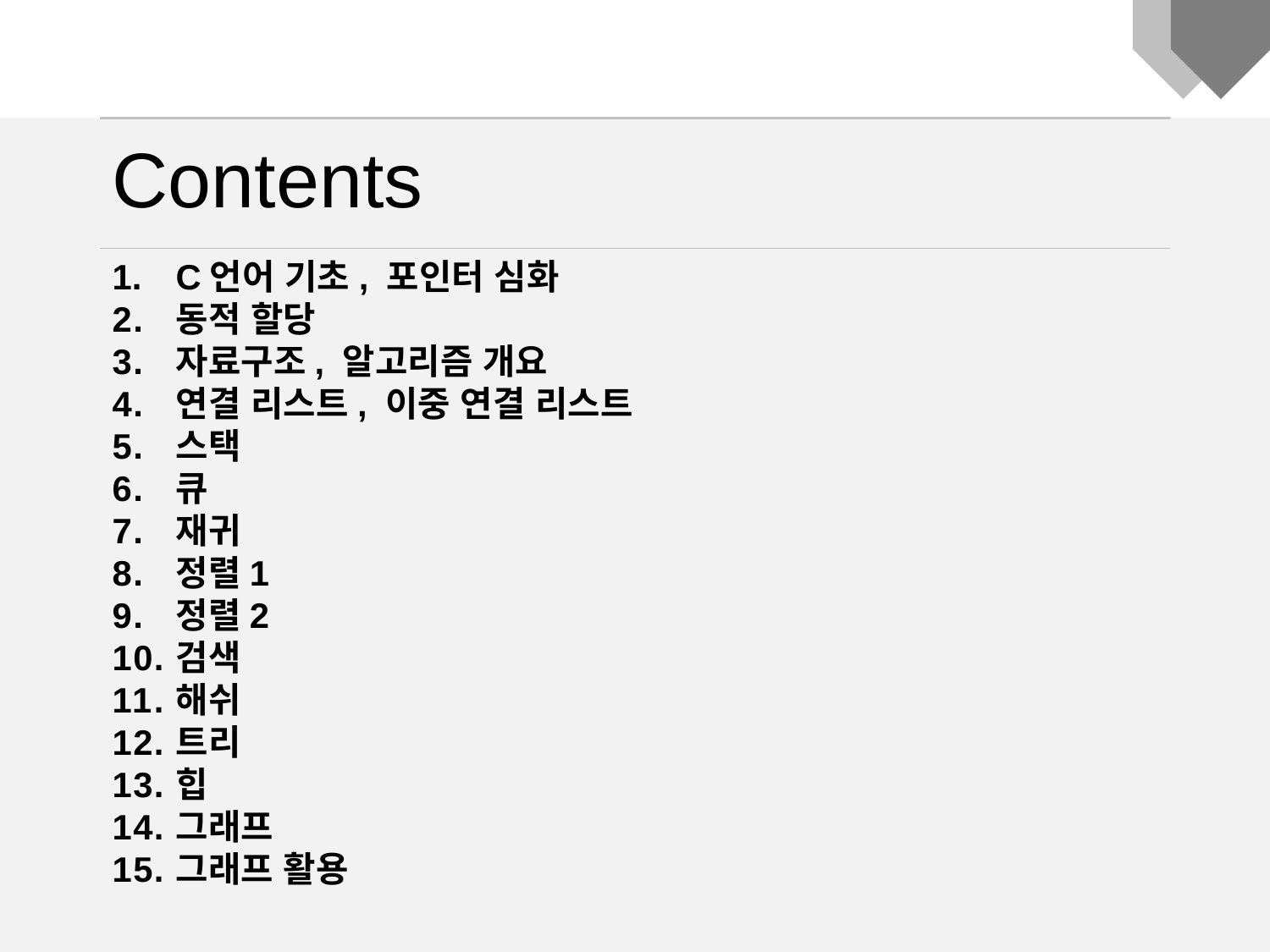

Contents
C언어 기초, 포인터 심화
동적 할당
자료구조, 알고리즘 개요
연결 리스트, 이중 연결 리스트
스택
큐
재귀
정렬1
정렬2
검색
해쉬
트리
힙
그래프
그래프 활용